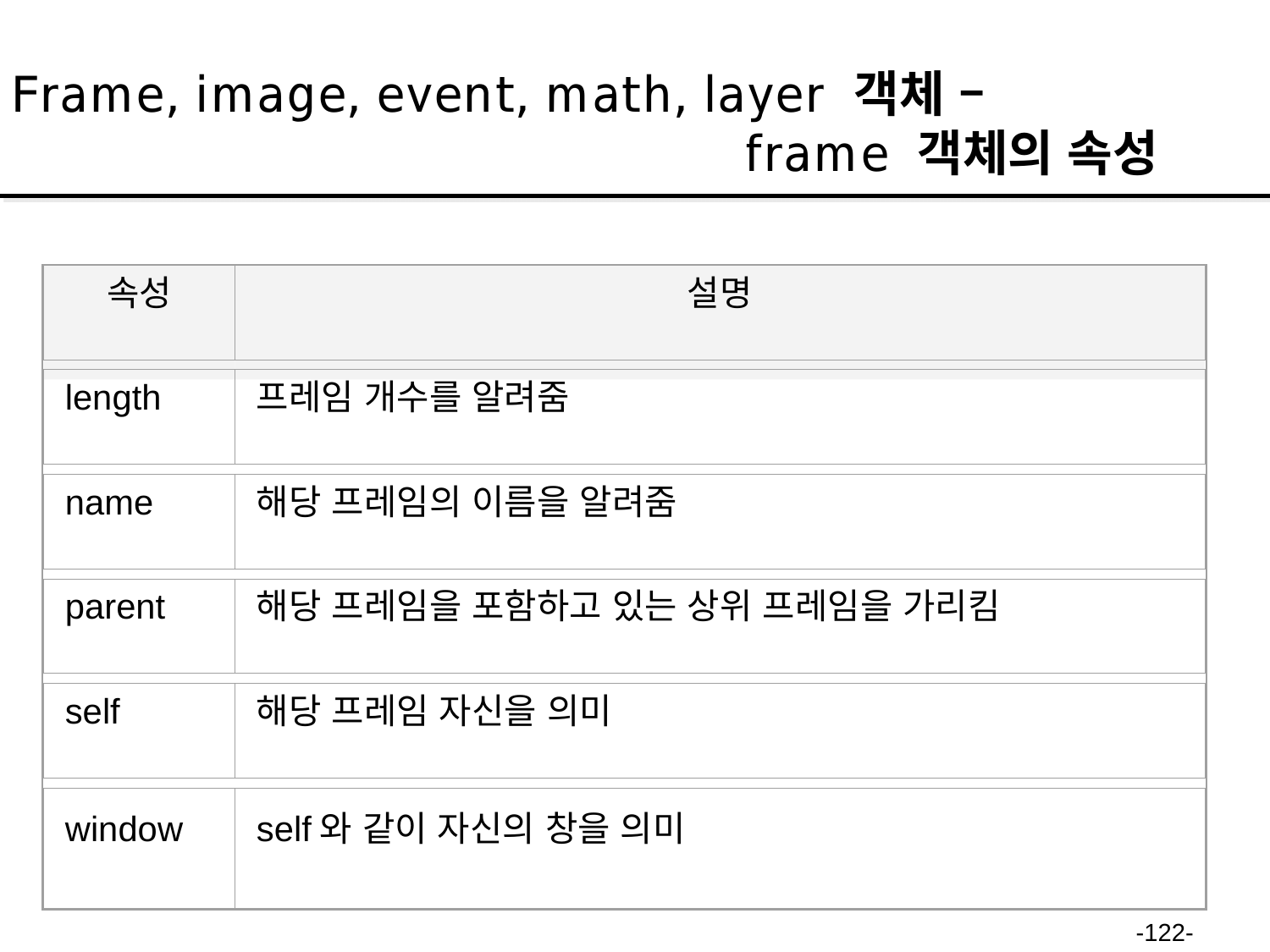

Frame, image, event, math, layer 객체 –
                                                   frame 객체의 속성

속성

설명

length

프레임 개수를 알려줌

name

해당 프레임의 이름을 알려줌

parent

해당 프레임을 포함하고 있는 상위 프레임을 가리킴

self

해당 프레임 자신을 의미

window

self와 같이 자신의 창을 의미

-122-